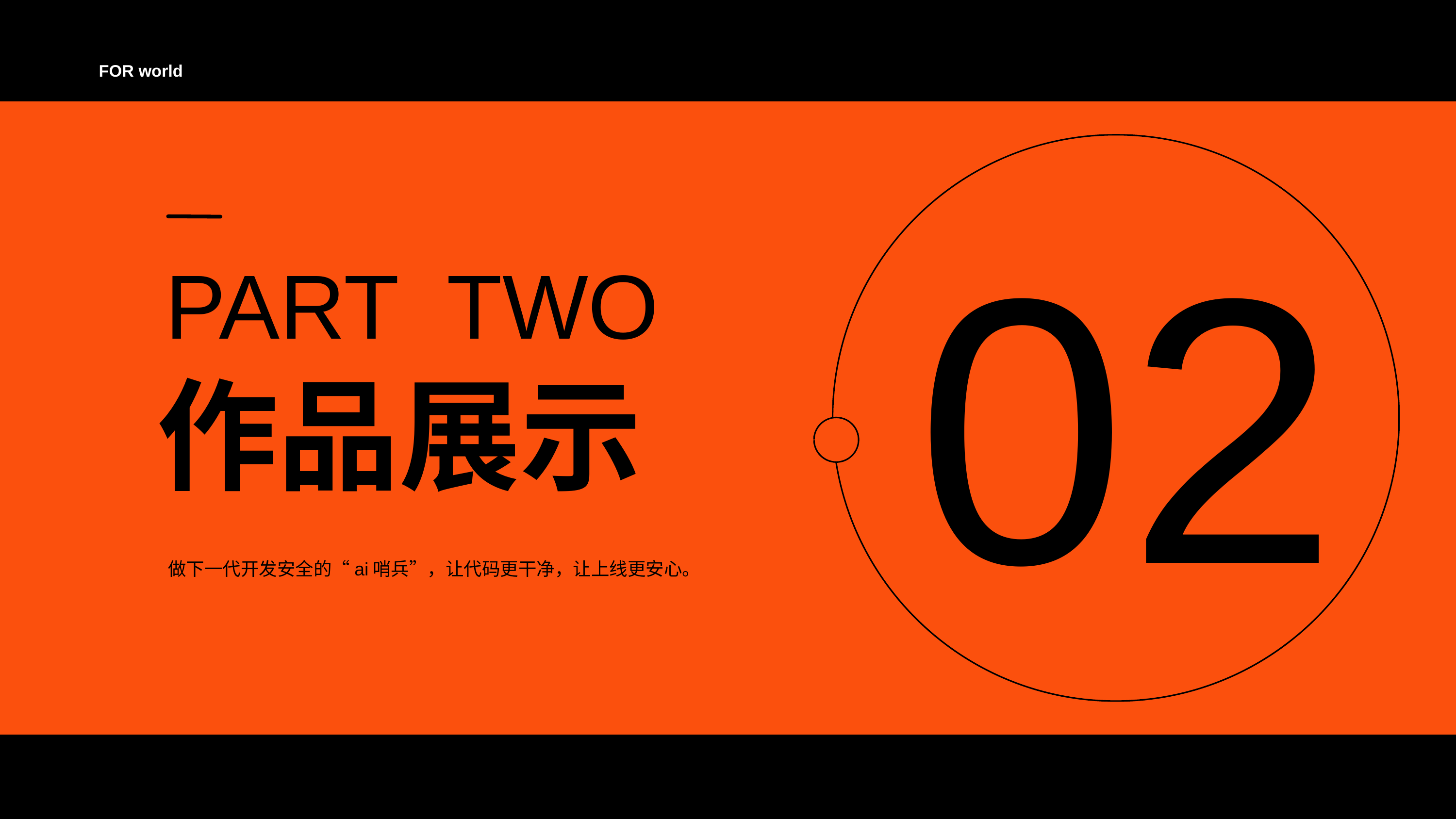

FOR world

02

PART  TWO
作品展示

做下一代开发安全的“ai哨兵”，让代码更干净，让上线更安心。